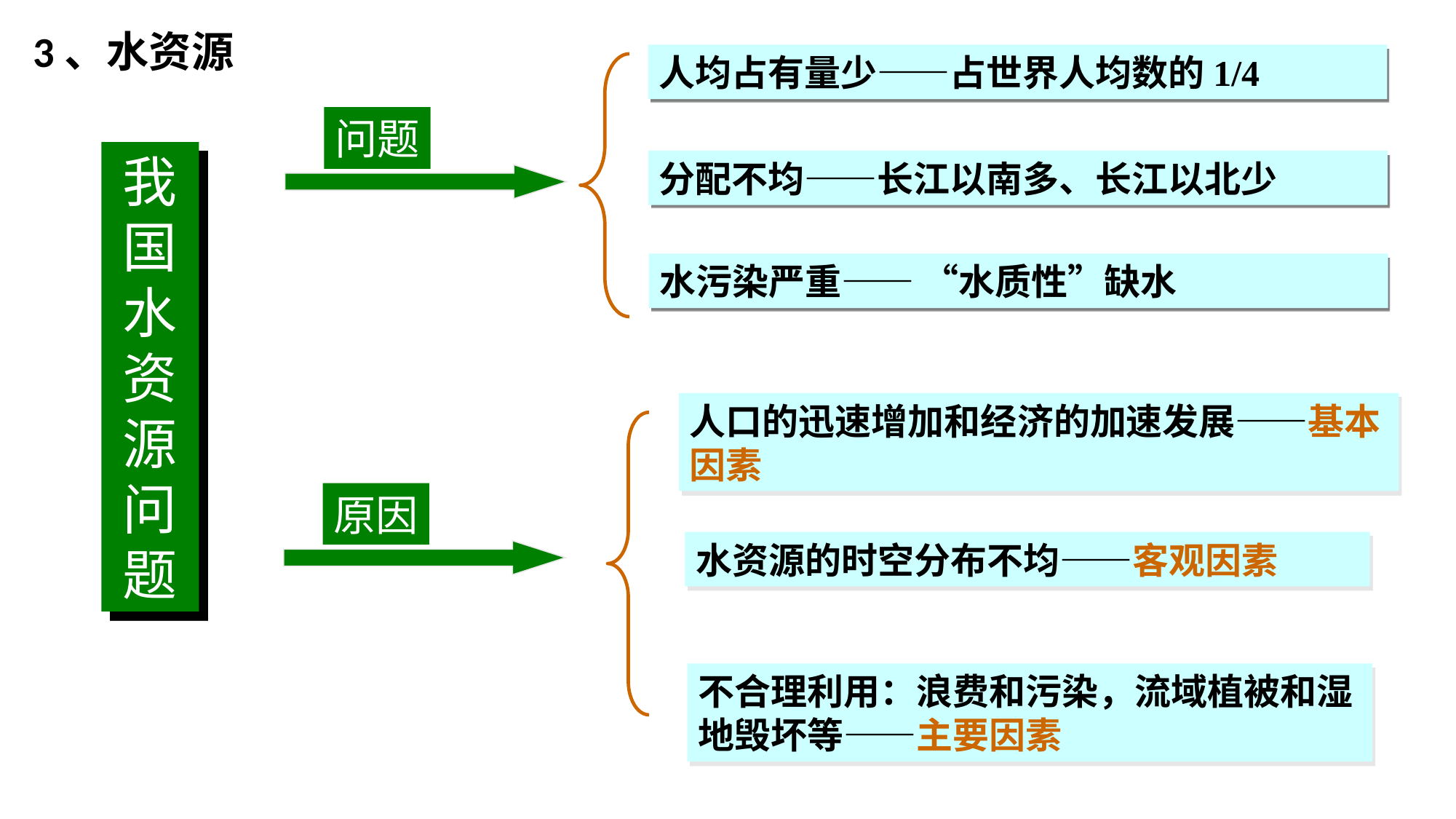

3、水资源
人均占有量少——占世界人均数的1/4

问题

我国水资源问题
分配不均——长江以南多、长江以北少
水污染严重—— “水质性”缺水
人口的迅速增加和经济的加速发展——基本因素

原因

水资源的时空分布不均——客观因素
不合理利用：浪费和污染，流域植被和湿地毁坏等——主要因素